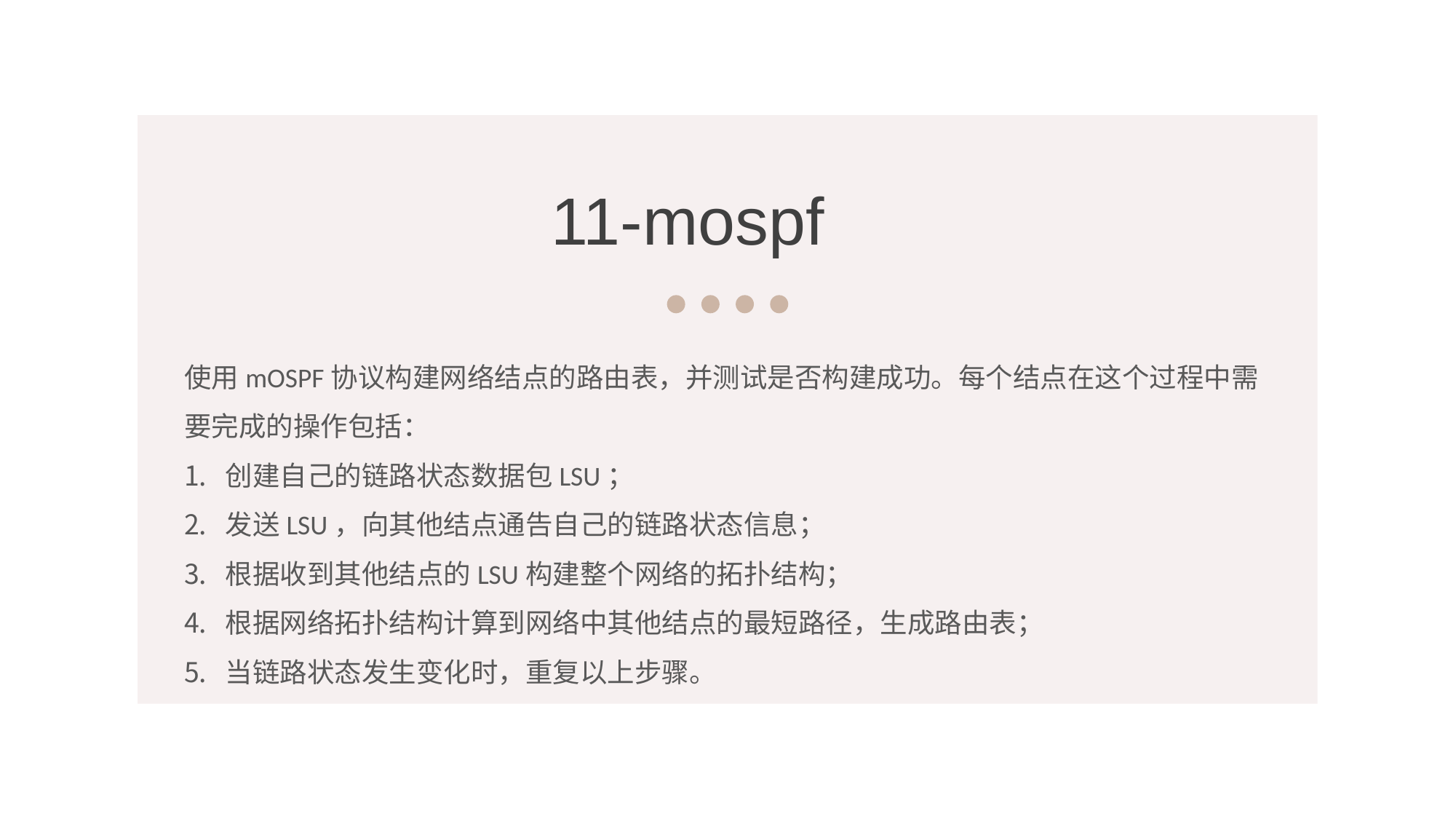

11-mospf

使用mOSPF协议构建网络结点的路由表，并测试是否构建成功。每个结点在这个过程中需要完成的操作包括：
创建自己的链路状态数据包LSU；
发送LSU，向其他结点通告自己的链路状态信息；
根据收到其他结点的LSU构建整个网络的拓扑结构；
根据网络拓扑结构计算到网络中其他结点的最短路径，生成路由表；
当链路状态发生变化时，重复以上步骤。